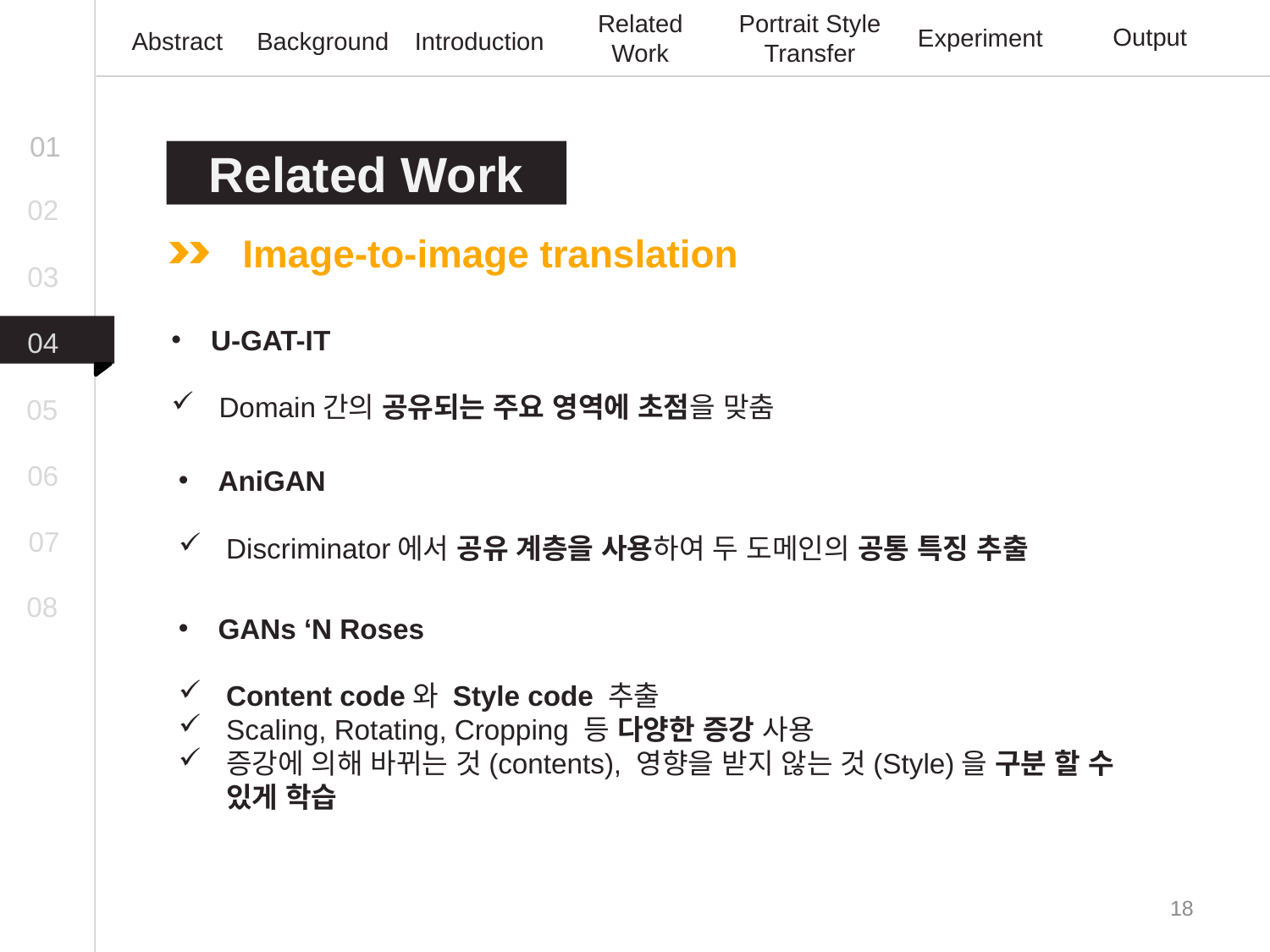

Related Work
Portrait Style Transfer
Output
Experiment
Abstract
Background
Introduction
01
Related Work

02
Image-to-image translation

03

U-GAT-IT

Domain간의 공유되는 주요 영역에 초점을 맞춤
04

05
06
AniGAN

Discriminator에서 공유 계층을 사용하여 두 도메인의 공통 특징 추출
07
08
GANs ‘N Roses

Content code와 Style code 추출
Scaling, Rotating, Cropping 등 다양한 증강 사용
증강에 의해 바뀌는 것(contents), 영향을 받지 않는 것(Style)을 구분 할 수 있게 학습
18